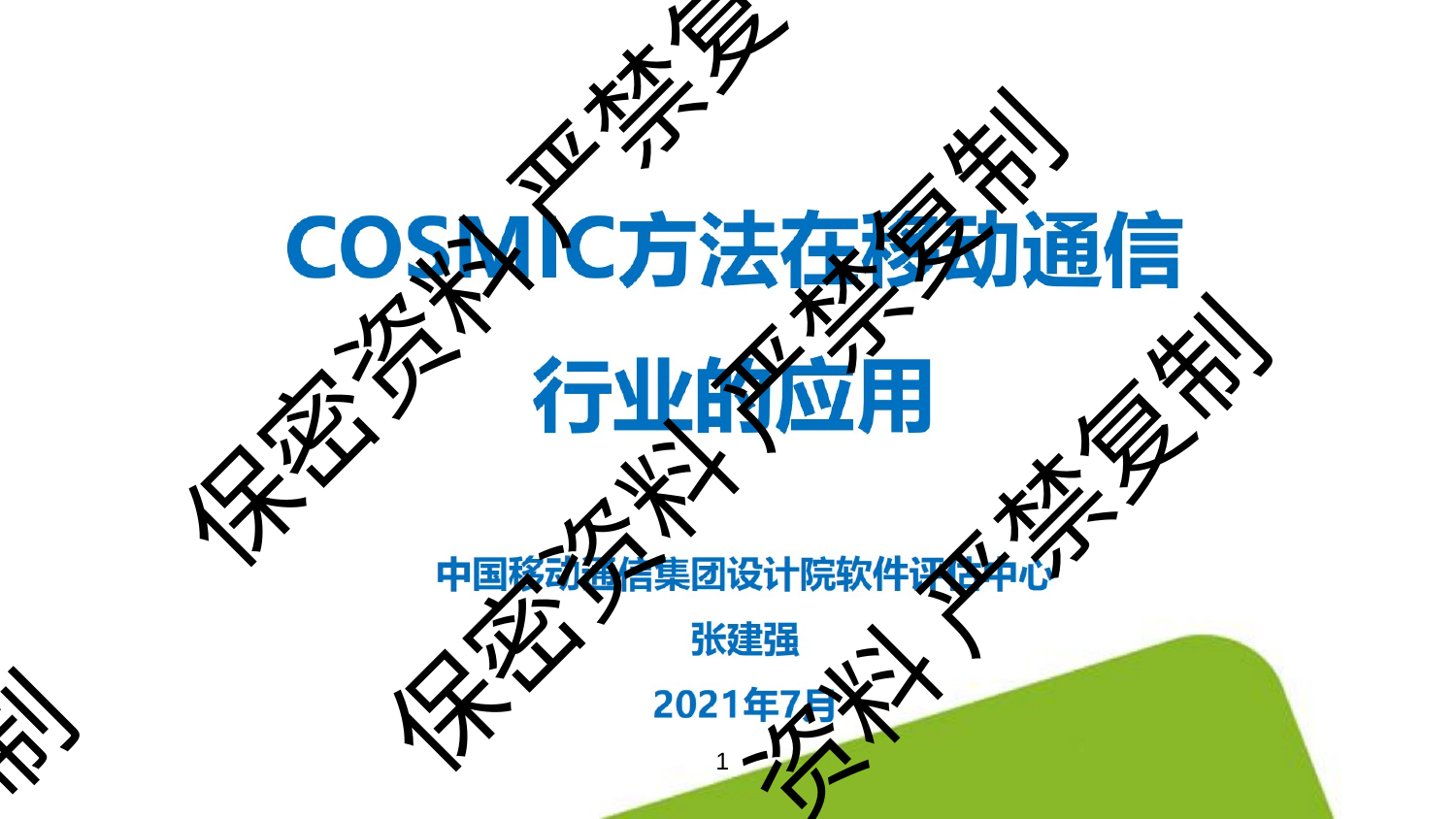

保密资料 严禁复

保密资料 严禁复制
资料 严禁复制
制
1